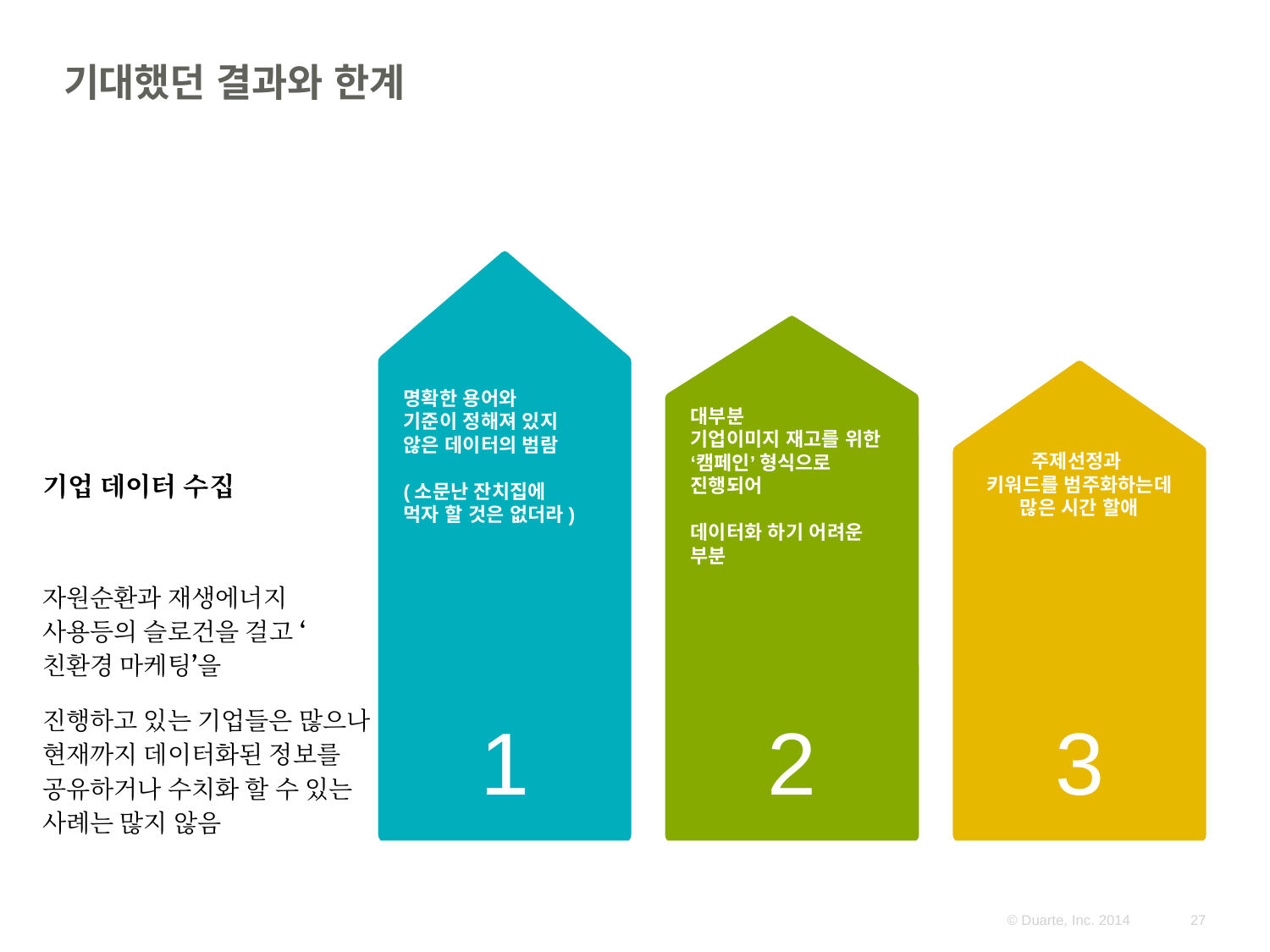

# 기대했던 결과와 한계

명확한 용어와
기준이 정해져 있지
않은 데이터의 범람

(소문난 잔치집에
먹자 할 것은 없더라)

대부분
기업이미지 재고를 위한 ‘캠페인’ 형식으로 진행되어

데이터화 하기 어려운 부분
주제선정과
키워드를 범주화하는데
많은 시간 할애

기업 데이터 수집

자원순환과 재생에너지 사용등의 슬로건을 걸고 ‘친환경 마케팅’을
진행하고 있는 기업들은 많으나 현재까지 데이터화된 정보를 공유하거나 수치화 할 수 있는 사례는 많지 않음
1
2
3